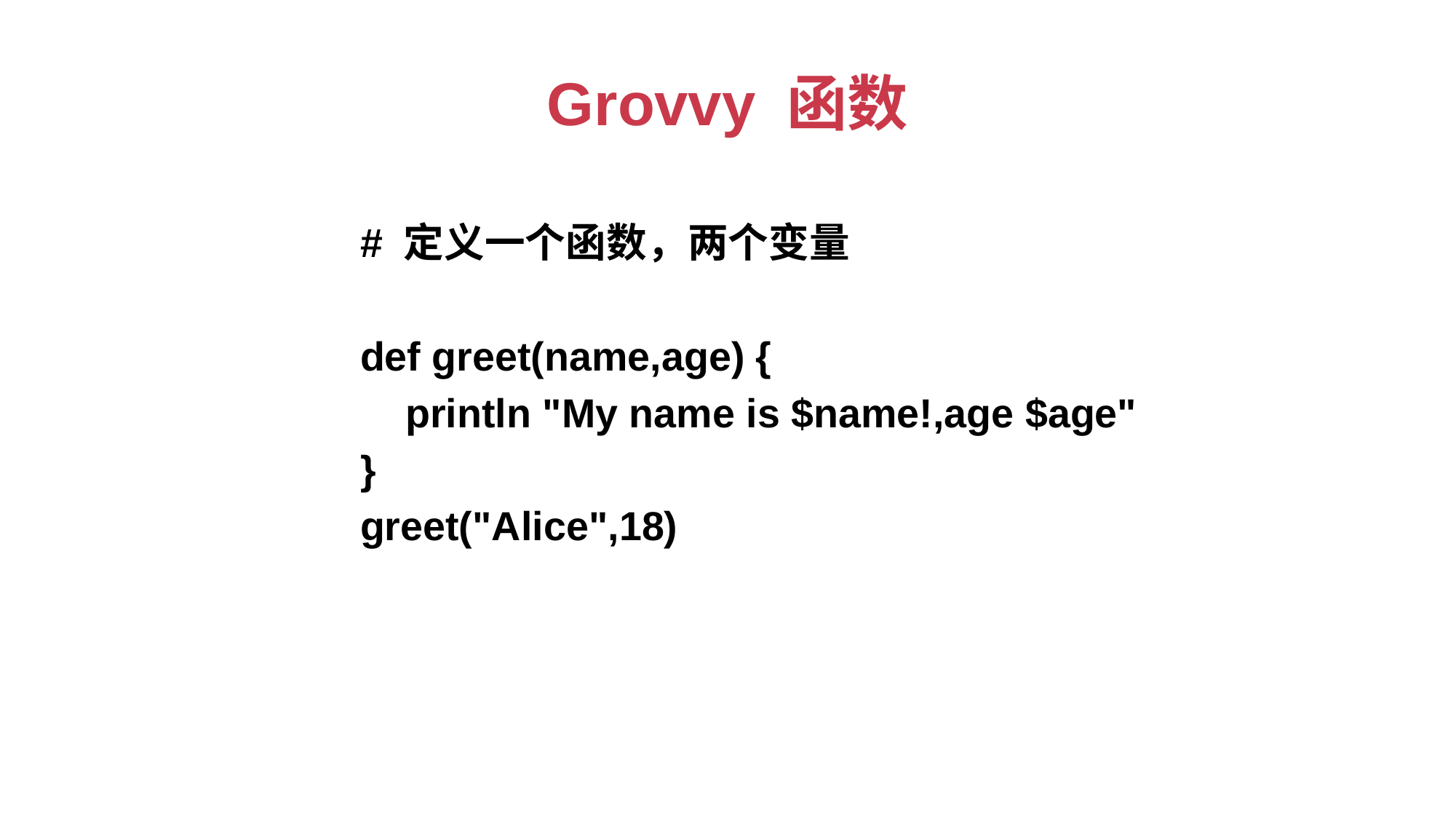

# Grovvy 函数
# 定义一个函数，两个变量

def greet(name,age) {
    println "My name is $name!,age $age"
}
greet("Alice",18)